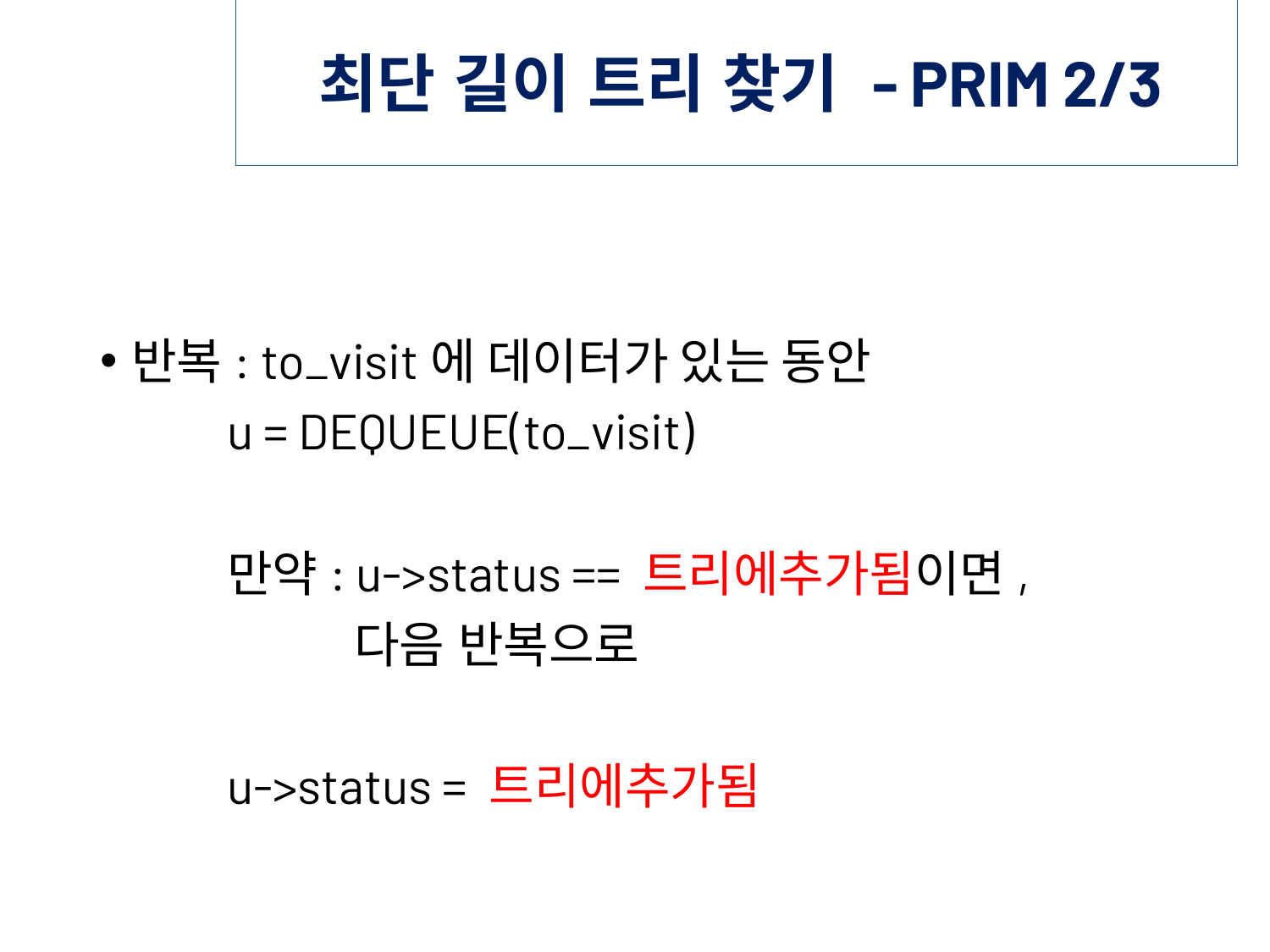

# 최단 길이 트리 찾기 - PRIM 2/3

반복: to_visit에 데이터가 있는 동안
	u = DEQUEUE(to_visit)

	만약: u->status == 트리에추가됨이면,
		다음 반복으로

	u->status = 트리에추가됨